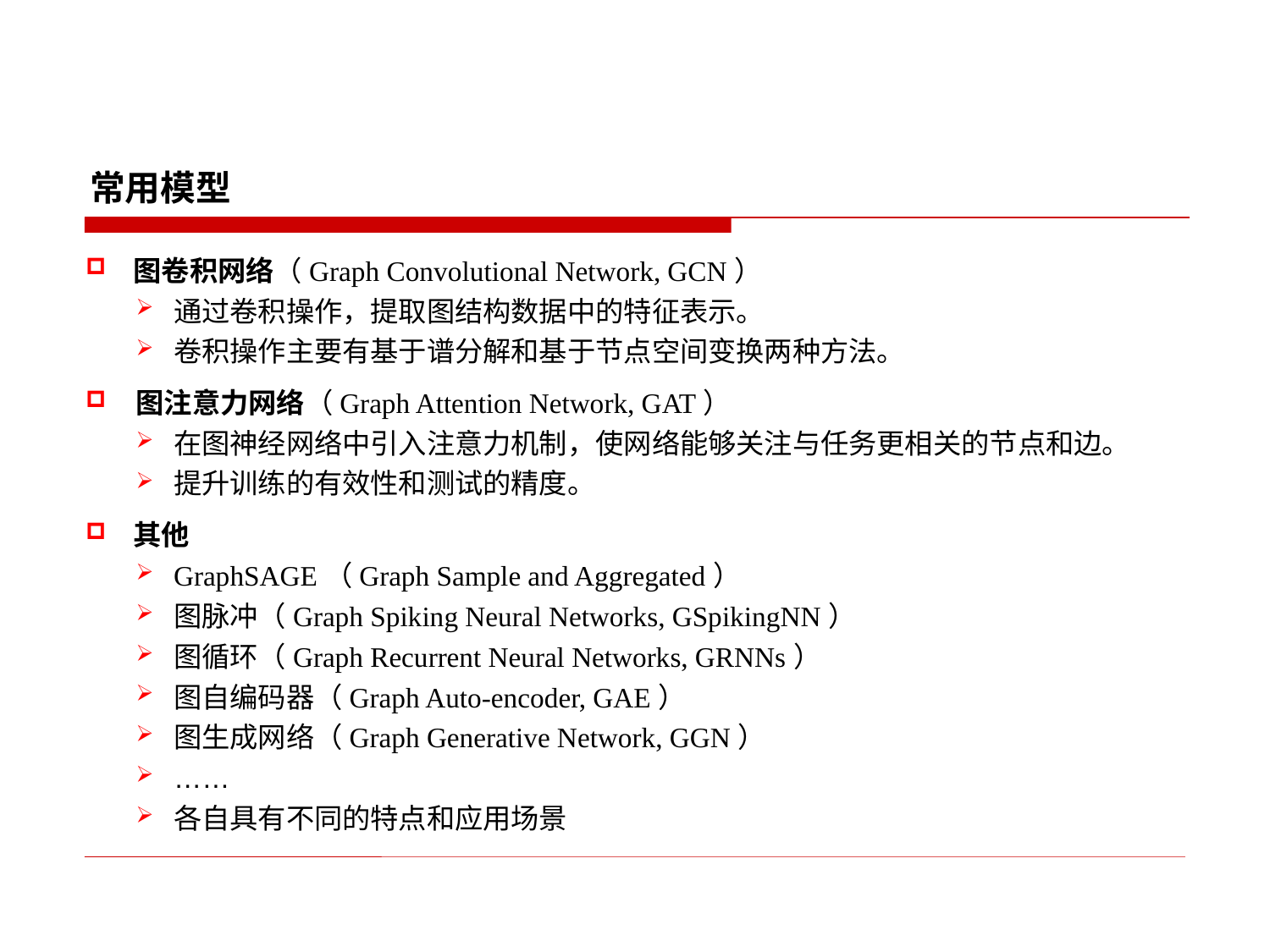

常用模型
图卷积网络（Graph Convolutional Network, GCN）
通过卷积操作，提取图结构数据中的特征表示。
卷积操作主要有基于谱分解和基于节点空间变换两种方法。
图注意力网络（Graph Attention Network, GAT）
在图神经网络中引入注意力机制，使网络能够关注与任务更相关的节点和边。
提升训练的有效性和测试的精度。
其他
GraphSAGE（Graph Sample and Aggregated）
图脉冲（Graph Spiking Neural Networks, GSpikingNN）
图循环（Graph Recurrent Neural Networks, GRNNs）
图自编码器（Graph Auto-encoder, GAE）
图生成网络（Graph Generative Network, GGN）
……
各自具有不同的特点和应用场景